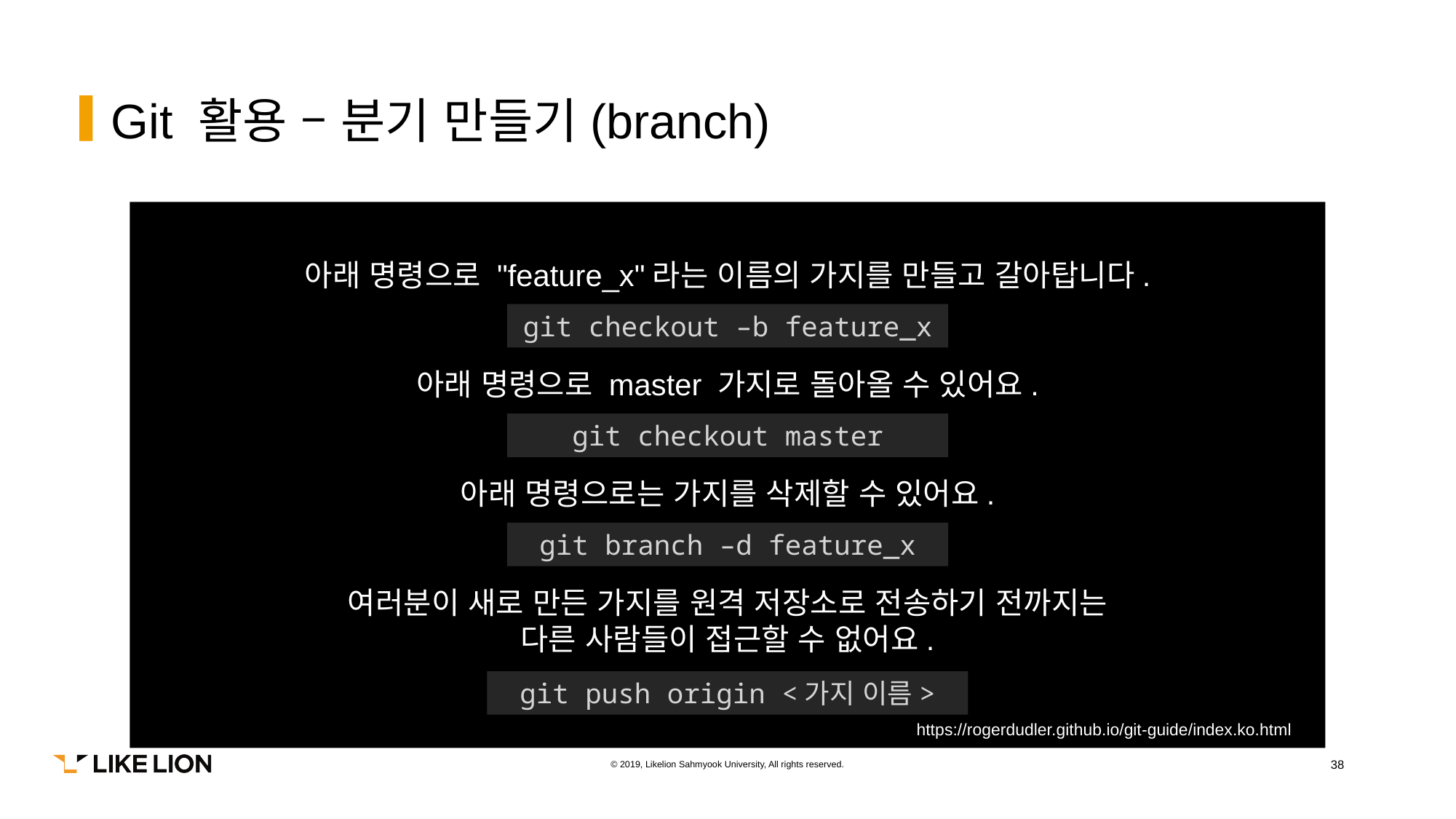

# Git 활용 – 분기 만들기(branch)

아래 명령으로 "feature_x"라는 이름의 가지를 만들고 갈아탑니다.
아래 명령으로 master 가지로 돌아올 수 있어요.
아래 명령으로는 가지를 삭제할 수 있어요.
여러분이 새로 만든 가지를 원격 저장소로 전송하기 전까지는
다른 사람들이 접근할 수 없어요.

git checkout –b feature_x
git checkout master
git branch –d feature_x
git push origin <가지 이름>
https://rogerdudler.github.io/git-guide/index.ko.html
38